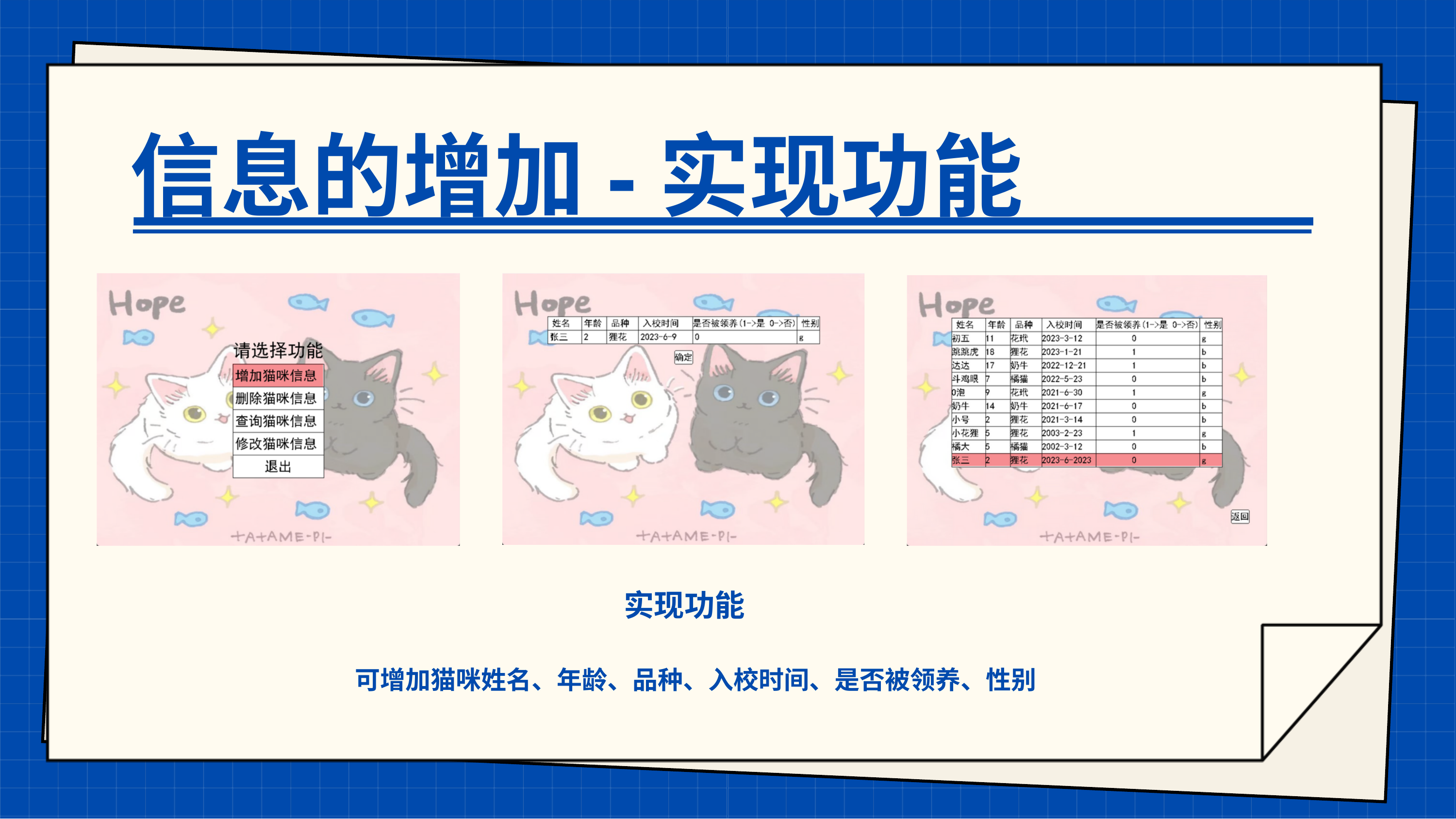

信息的增加-实现功能

实现功能
可增加猫咪姓名、年龄、品种、入校时间、是否被领养、性别